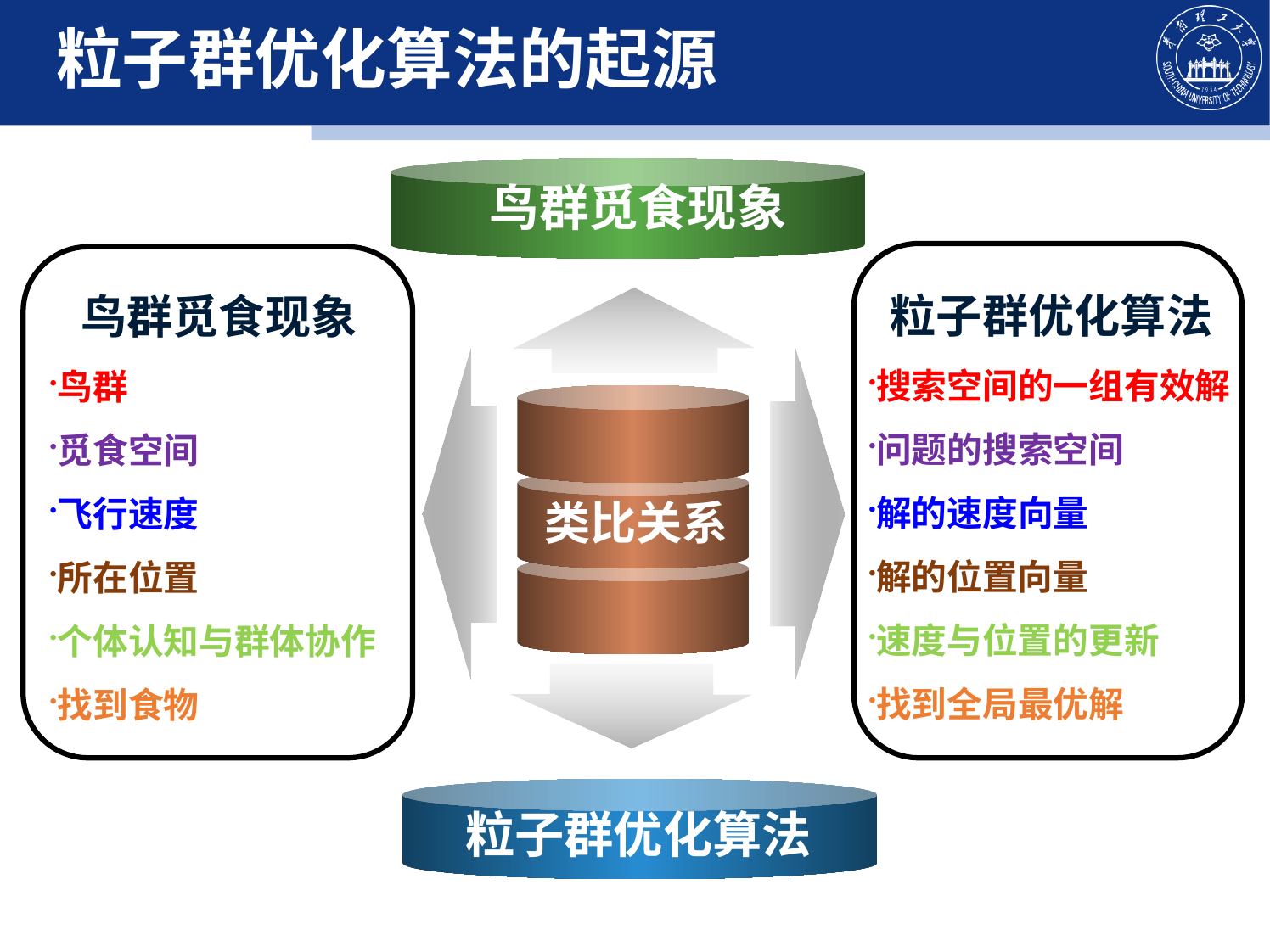

# 粒子群优化算法的起源

鸟群觅食现象

粒子群优化算法
搜索空间的一组有效解
问题的搜索空间
解的速度向量
解的位置向量
速度与位置的更新
找到全局最优解

鸟群觅食现象
鸟群
觅食空间
飞行速度
所在位置
个体认知与群体协作
找到食物

类比关系

粒子群优化算法